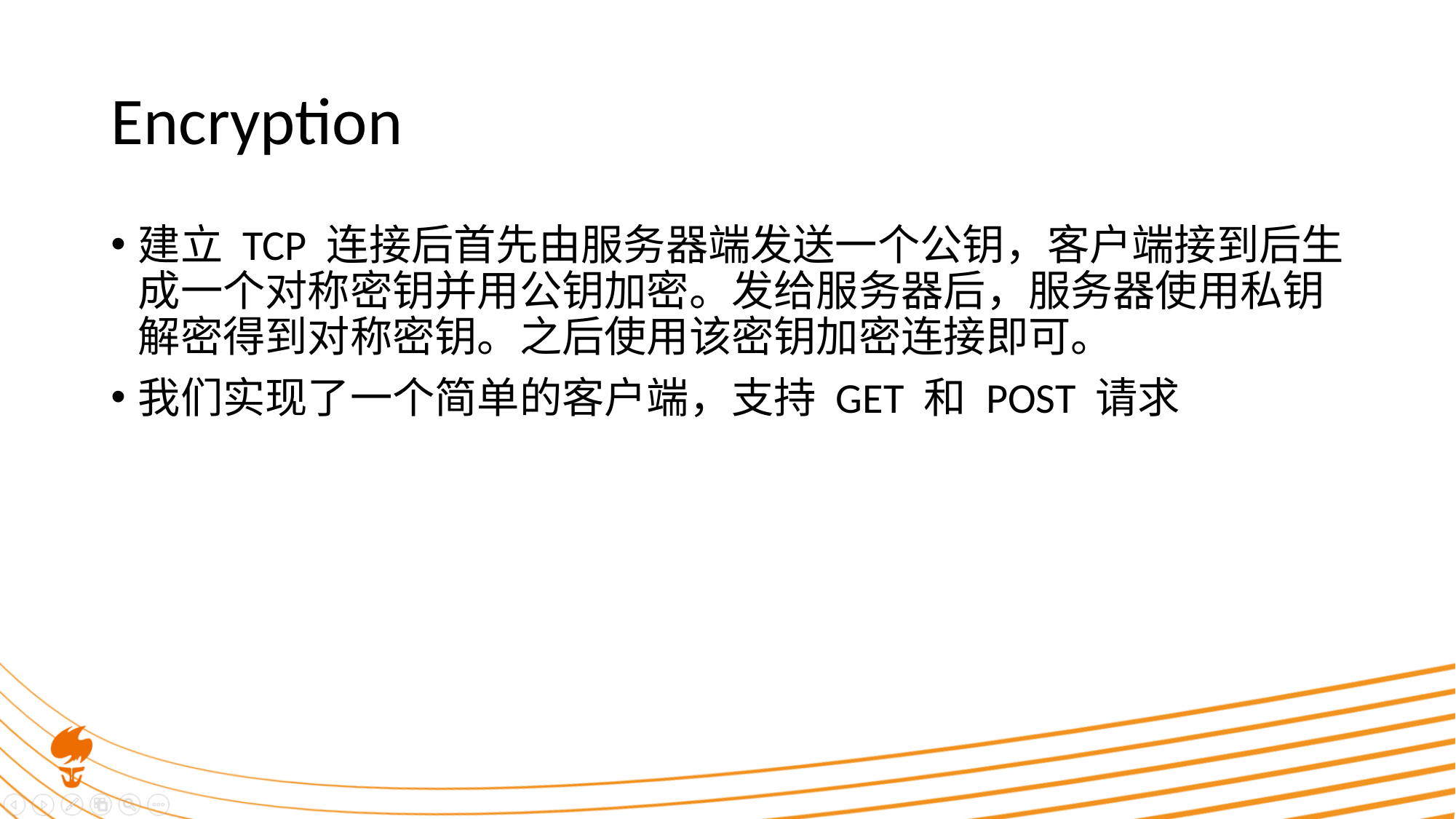

# Encryption
建立 TCP 连接后首先由服务器端发送一个公钥，客户端接到后生成一个对称密钥并用公钥加密。发给服务器后，服务器使用私钥解密得到对称密钥。之后使用该密钥加密连接即可。
我们实现了一个简单的客户端，支持 GET 和 POST 请求